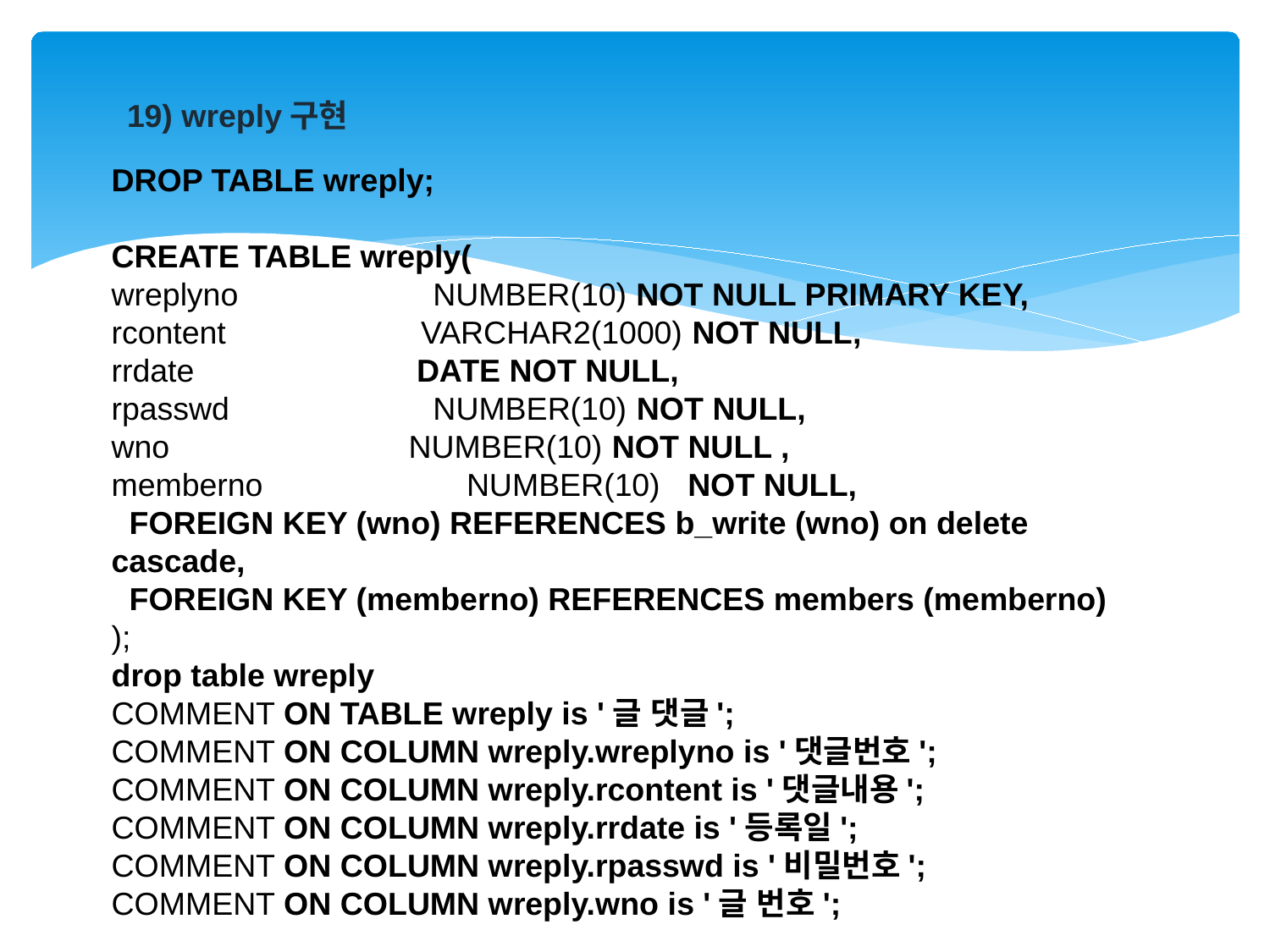

19) wreply구현
DROP TABLE wreply;

CREATE TABLE wreply(
wreplyno                      NUMBER(10) NOT NULL PRIMARY KEY,
rcontent                      VARCHAR2(1000) NOT NULL,
rrdate                         DATE NOT NULL,
rpasswd                       NUMBER(10) NOT NULL,
wno                           NUMBER(10) NOT NULL ,
memberno                       NUMBER(10)   NOT NULL,
  FOREIGN KEY (wno) REFERENCES b_write (wno) on delete cascade,
  FOREIGN KEY (memberno) REFERENCES members (memberno)
);
drop table wreply
COMMENT ON TABLE wreply is '글 댓글';
COMMENT ON COLUMN wreply.wreplyno is '댓글번호';
COMMENT ON COLUMN wreply.rcontent is '댓글내용';
COMMENT ON COLUMN wreply.rrdate is '등록일';
COMMENT ON COLUMN wreply.rpasswd is '비밀번호';
COMMENT ON COLUMN wreply.wno is '글 번호';